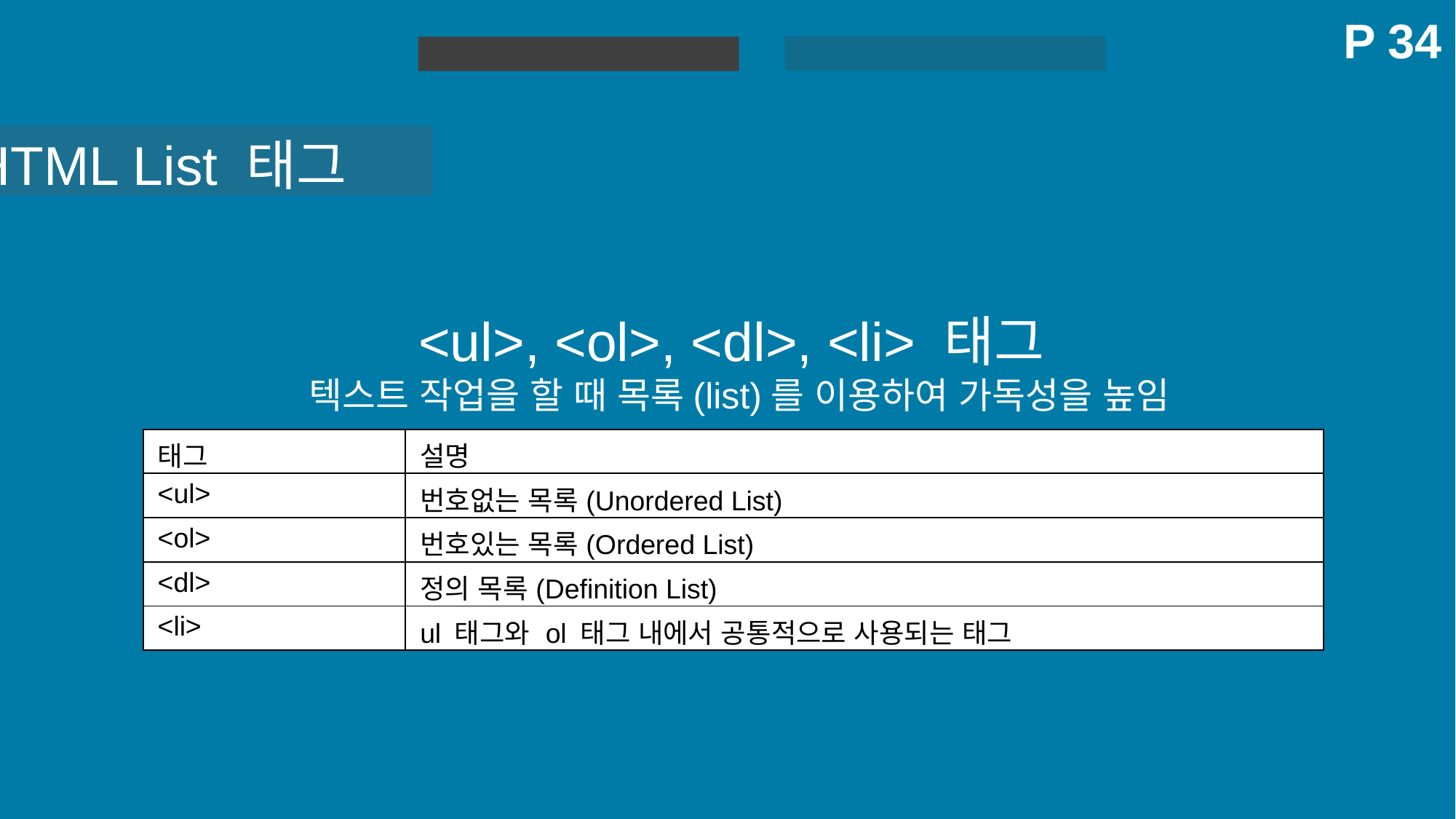

P 34
HTML 실습
HTML

HTML List 태그
<ul>, <ol>, <dl>, <li> 태그
텍스트 작업을 할 때 목록(list)를 이용하여 가독성을 높임
| 태그 | 설명 |
| --- | --- |
| <ul> | 번호없는 목록(Unordered List) |
| <ol> | 번호있는 목록(Ordered List) |
| <dl> | 정의 목록(Definition List) |
| <li> | ul 태그와 ol 태그 내에서 공통적으로 사용되는 태그 |